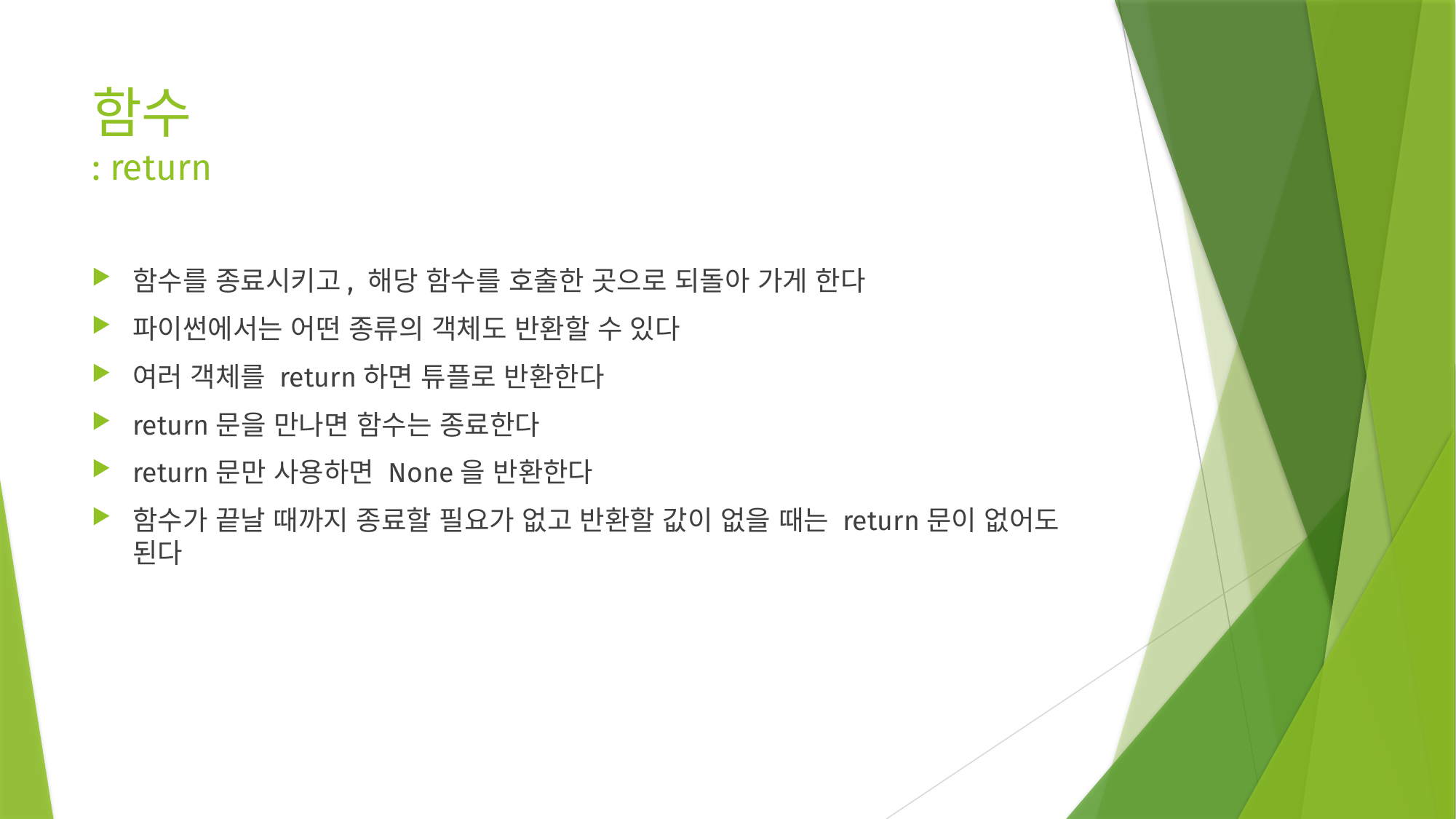

# 함수 : return
함수를 종료시키고, 해당 함수를 호출한 곳으로 되돌아 가게 한다
파이썬에서는 어떤 종류의 객체도 반환할 수 있다
여러 객체를 return하면 튜플로 반환한다
return문을 만나면 함수는 종료한다
return문만 사용하면 None을 반환한다
함수가 끝날 때까지 종료할 필요가 없고 반환할 값이 없을 때는 return문이 없어도 된다